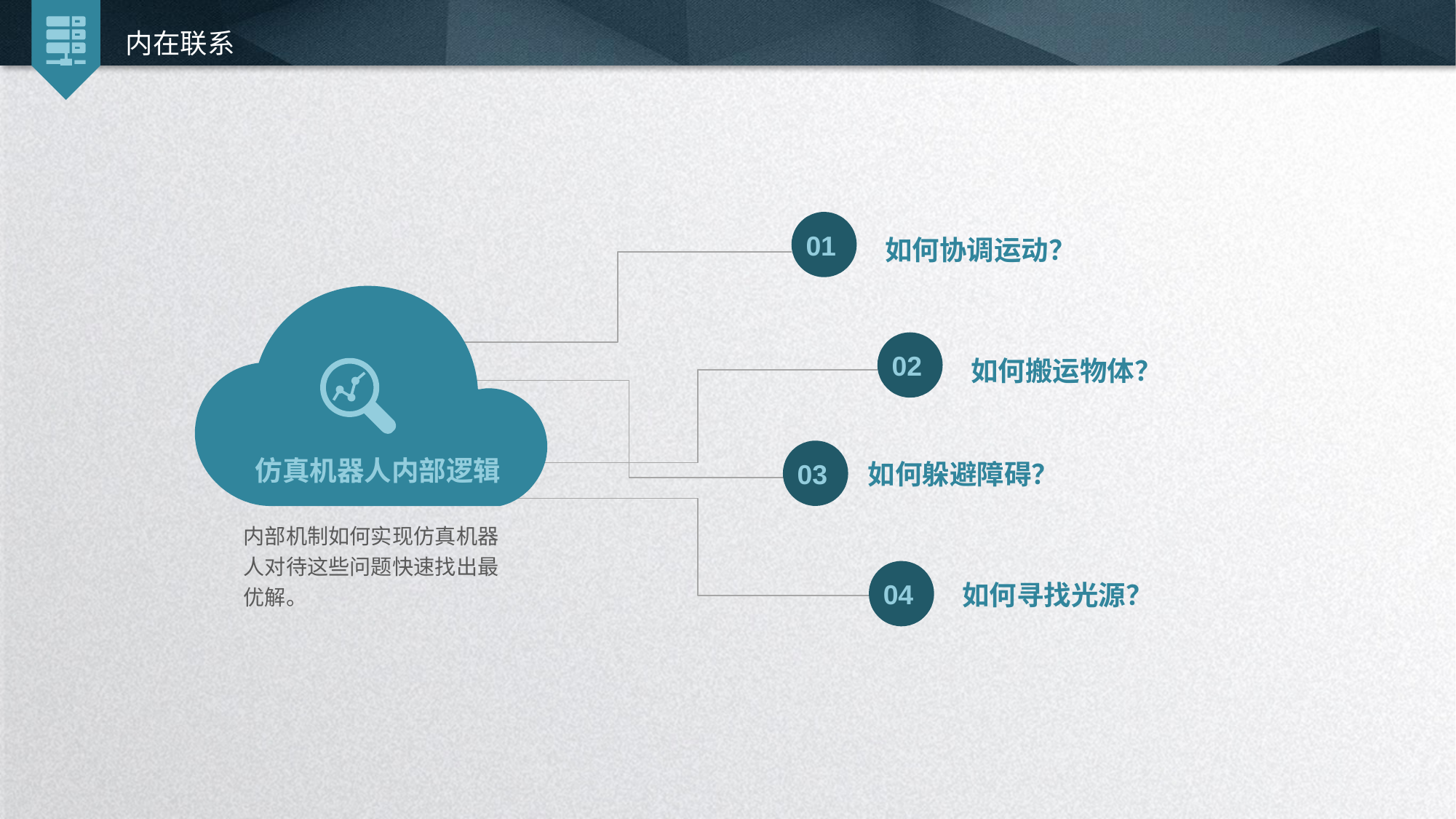

内在联系

01
如何协调运动？

02
如何搬运物体？

仿真机器人内部逻辑
如何躲避障碍？
03
内部机制如何实现仿真机器人对待这些问题快速找出最优解。

04
如何寻找光源？
延时符